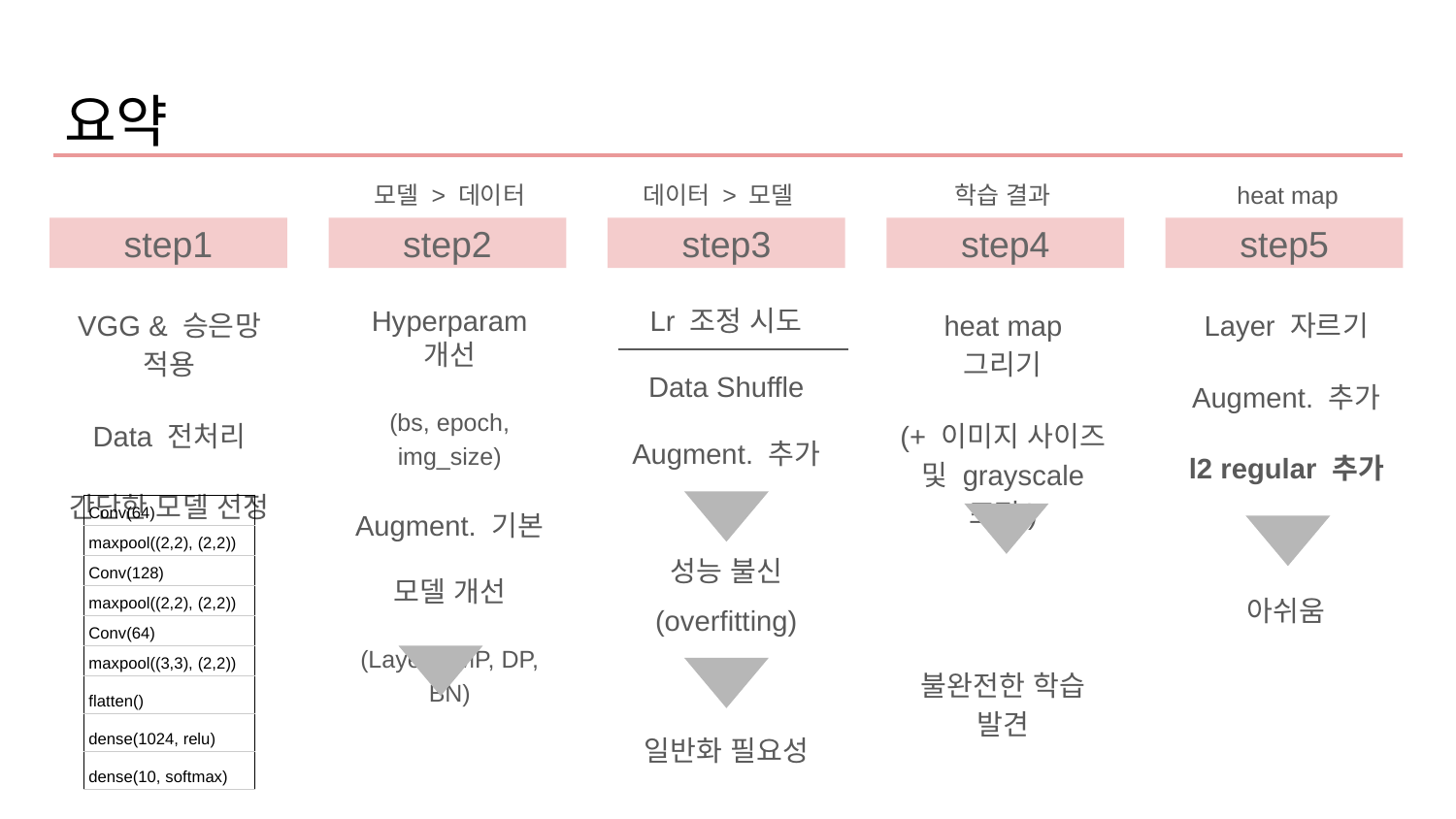

# 요약
모델 > 데이터
데이터 > 모델
학습 결과
heat map
step1
step2
step3
step4
step5
VGG & 승은망 적용
Data 전처리
간단한 모델 선정

Hyperparam 개선
(bs, epoch, img_size)
Augment. 기본
모델 개선
(Layers, MP, DP, BN)

Loss, Acc 불안정
Lr 조정 시도
Data Shuffle
Augment. 추가

성능 불신
(overfitting)

일반화 필요성
heat map 그리기
(+ 이미지 사이즈 및 grayscale 조정)

불완전한 학습 발견
Layer 자르기
Augment. 추가
l2 regular 추가

아쉬움

| Conv(64) |
| --- |
| maxpool((2,2), (2,2)) |
| Conv(128) |
| maxpool((2,2), (2,2)) |
| Conv(64) |
| maxpool((3,3), (2,2)) |
| flatten() |
| dense(1024, relu) |
| dense(10, softmax) |